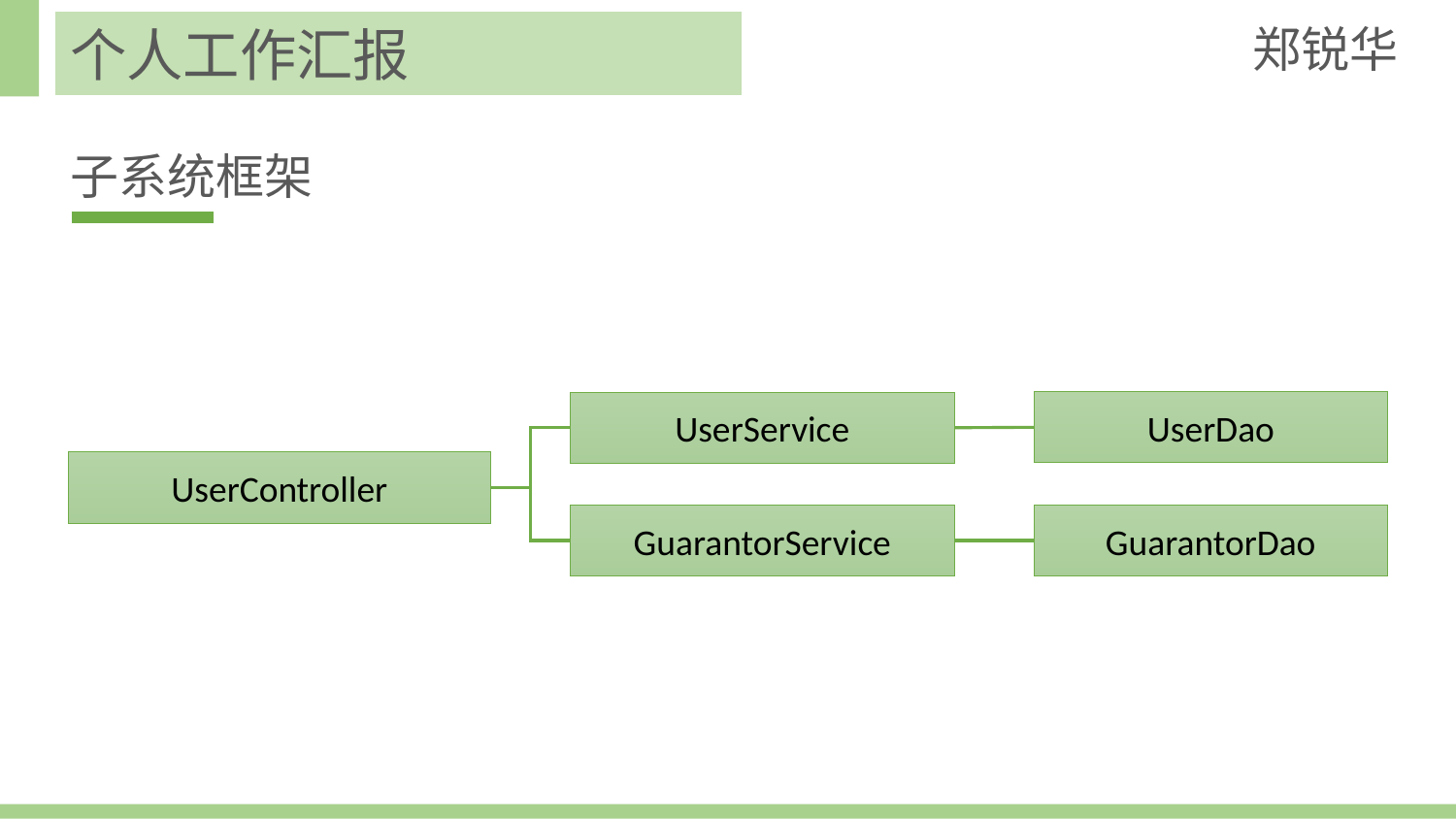

郑锐华
个人工作汇报
子系统框架
UserDao
UserService
UserController
GuarantorService
GuarantorDao